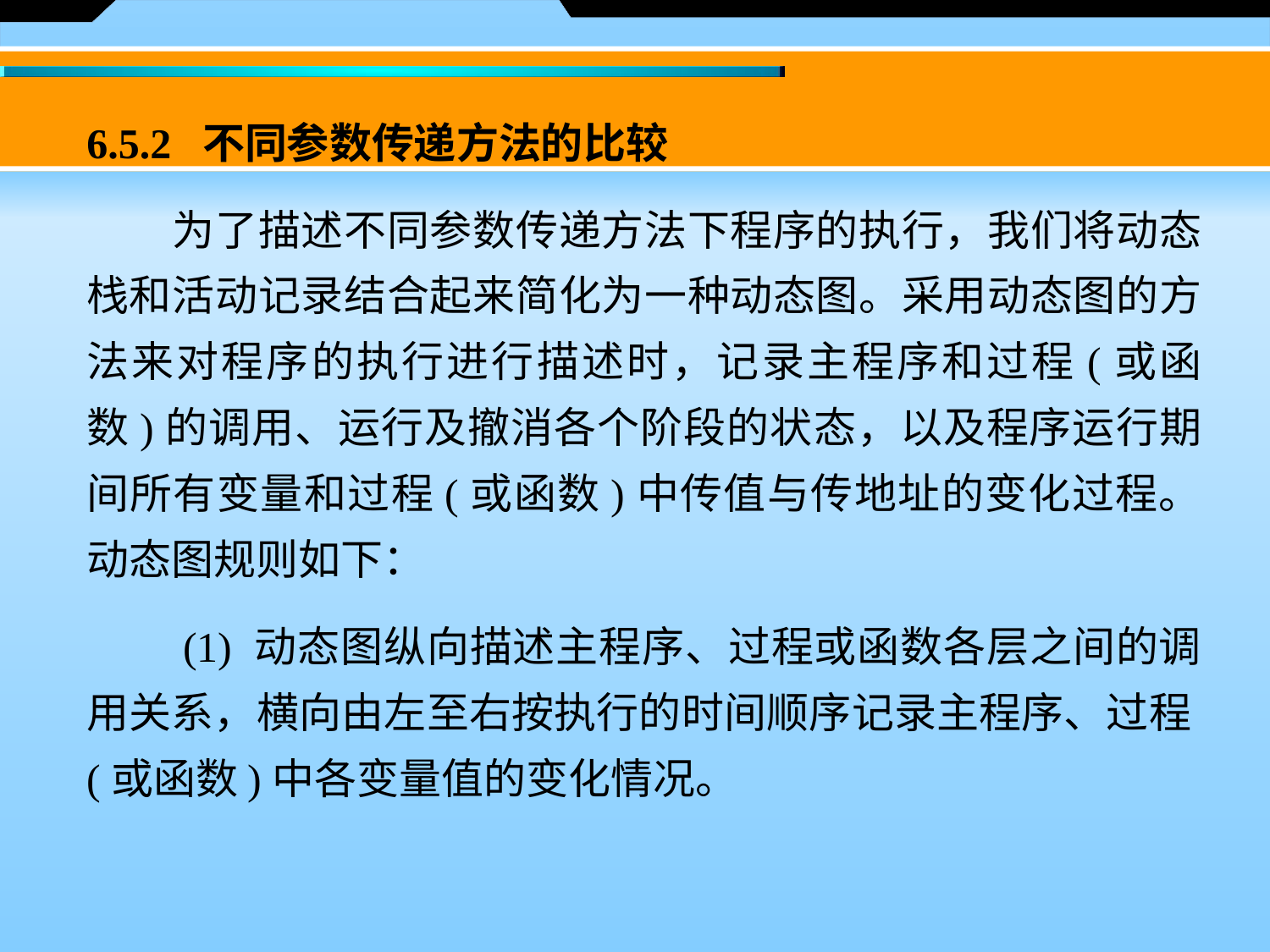

6.5.2  不同参数传递方法的比较
　　为了描述不同参数传递方法下程序的执行，我们将动态栈和活动记录结合起来简化为一种动态图。采用动态图的方法来对程序的执行进行描述时，记录主程序和过程(或函数)的调用、运行及撤消各个阶段的状态，以及程序运行期间所有变量和过程(或函数)中传值与传地址的变化过程。动态图规则如下：
　　(1) 动态图纵向描述主程序、过程或函数各层之间的调用关系，横向由左至右按执行的时间顺序记录主程序、过程(或函数)中各变量值的变化情况。